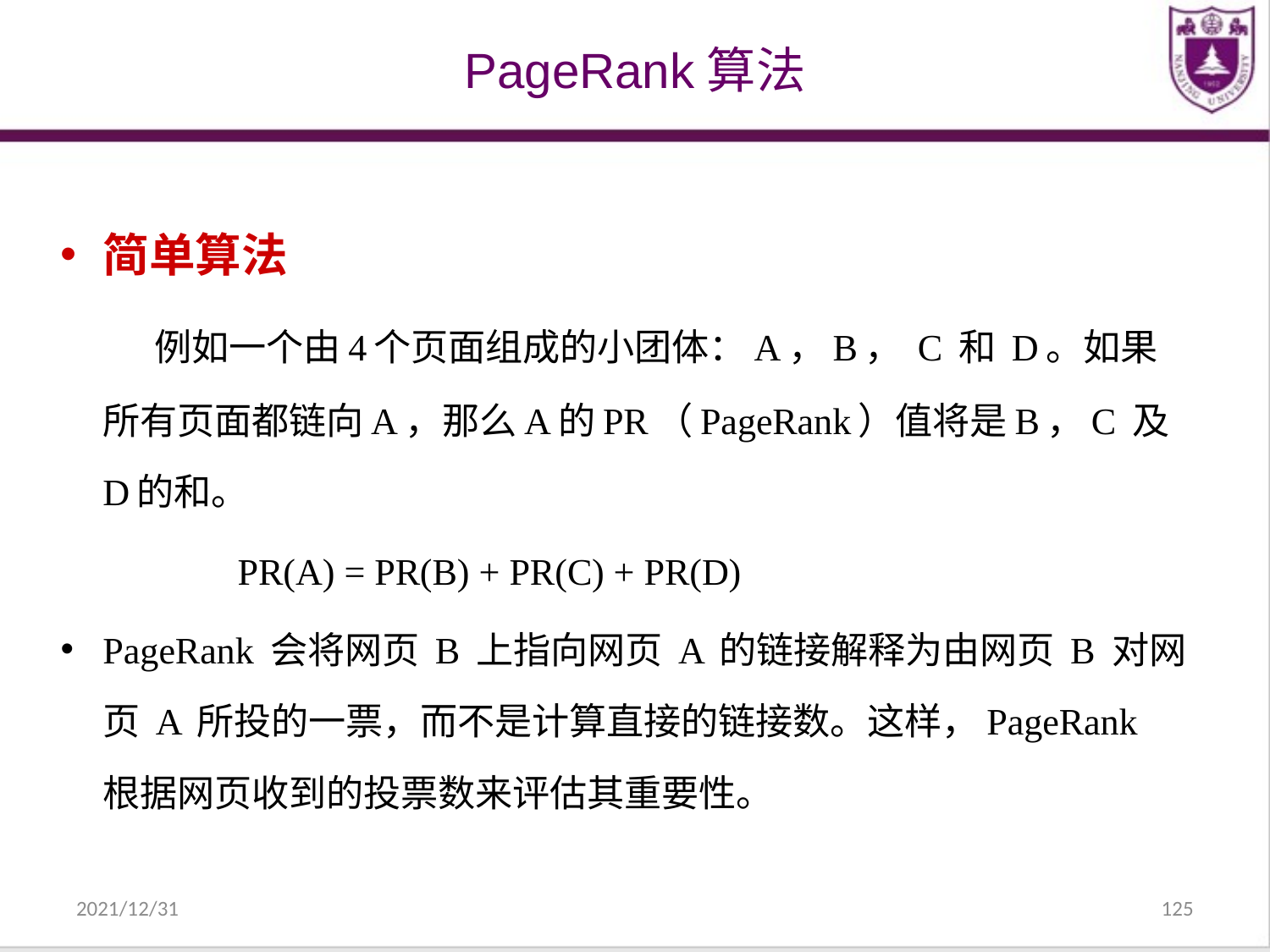

# PageRank算法
简单算法
     例如一个由4个页面组成的小团体：A，B， C 和 D。如果所有页面都链向A，那么A的PR（PageRank）值将是B，C 及 D的和。
                   PR(A) = PR(B) + PR(C) + PR(D)
PageRank 会将网页 B 上指向网页 A 的链接解释为由网页 B 对网页 A 所投的一票，而不是计算直接的链接数。这样，PageRank 根据网页收到的投票数来评估其重要性。

2021/12/31
125